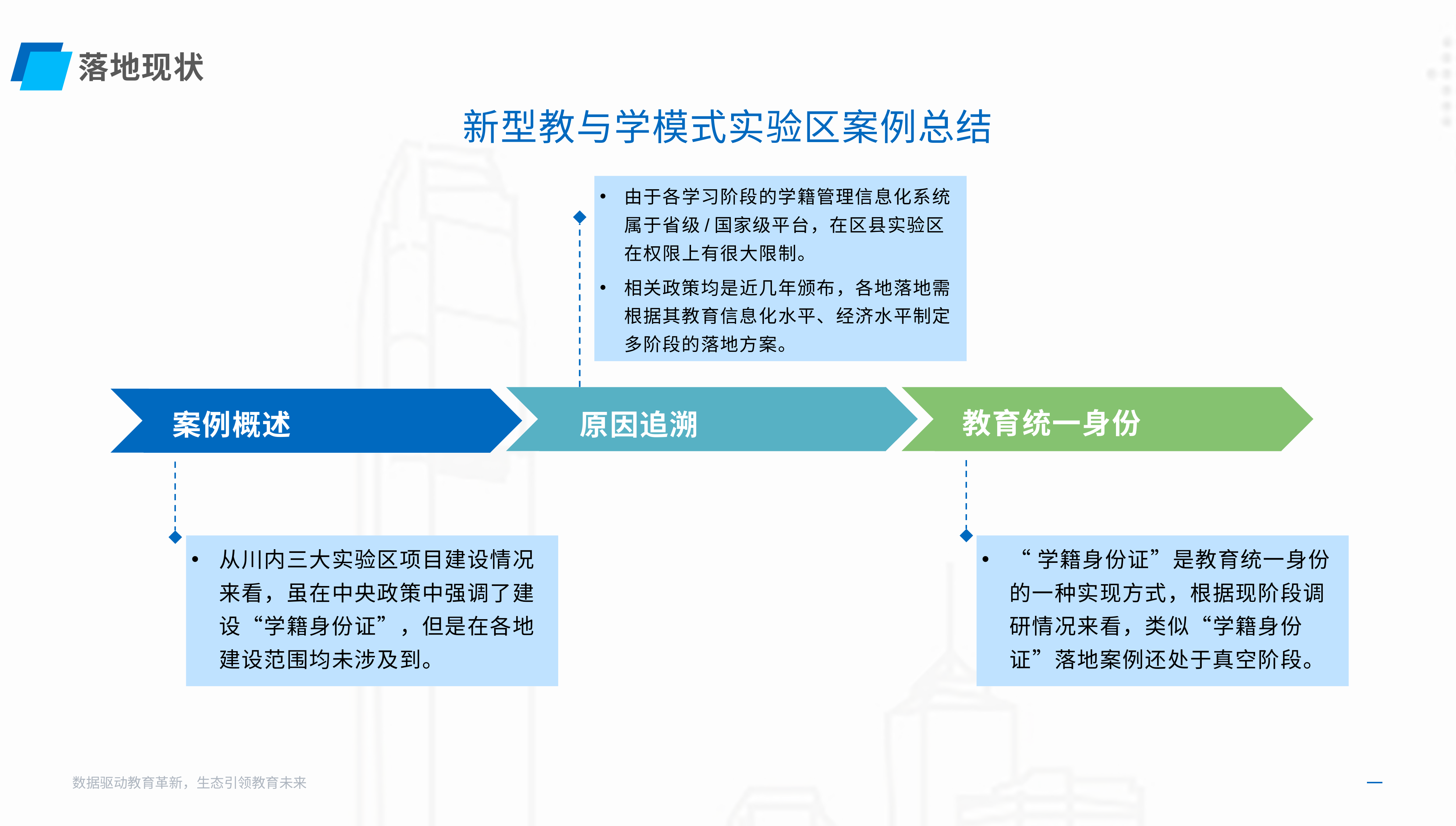

落地现状
新型教与学模式实验区案例总结
由于各学习阶段的学籍管理信息化系统属于省级/国家级平台，在区县实验区在权限上有很大限制。
相关政策均是近几年颁布，各地落地需根据其教育信息化水平、经济水平制定多阶段的落地方案。
教育统一身份
原因追溯
案例概述
从川内三大实验区项目建设情况来看，虽在中央政策中强调了建设“学籍身份证”，但是在各地建设范围均未涉及到。
“学籍身份证”是教育统一身份的一种实现方式，根据现阶段调研情况来看，类似“学籍身份证”落地案例还处于真空阶段。